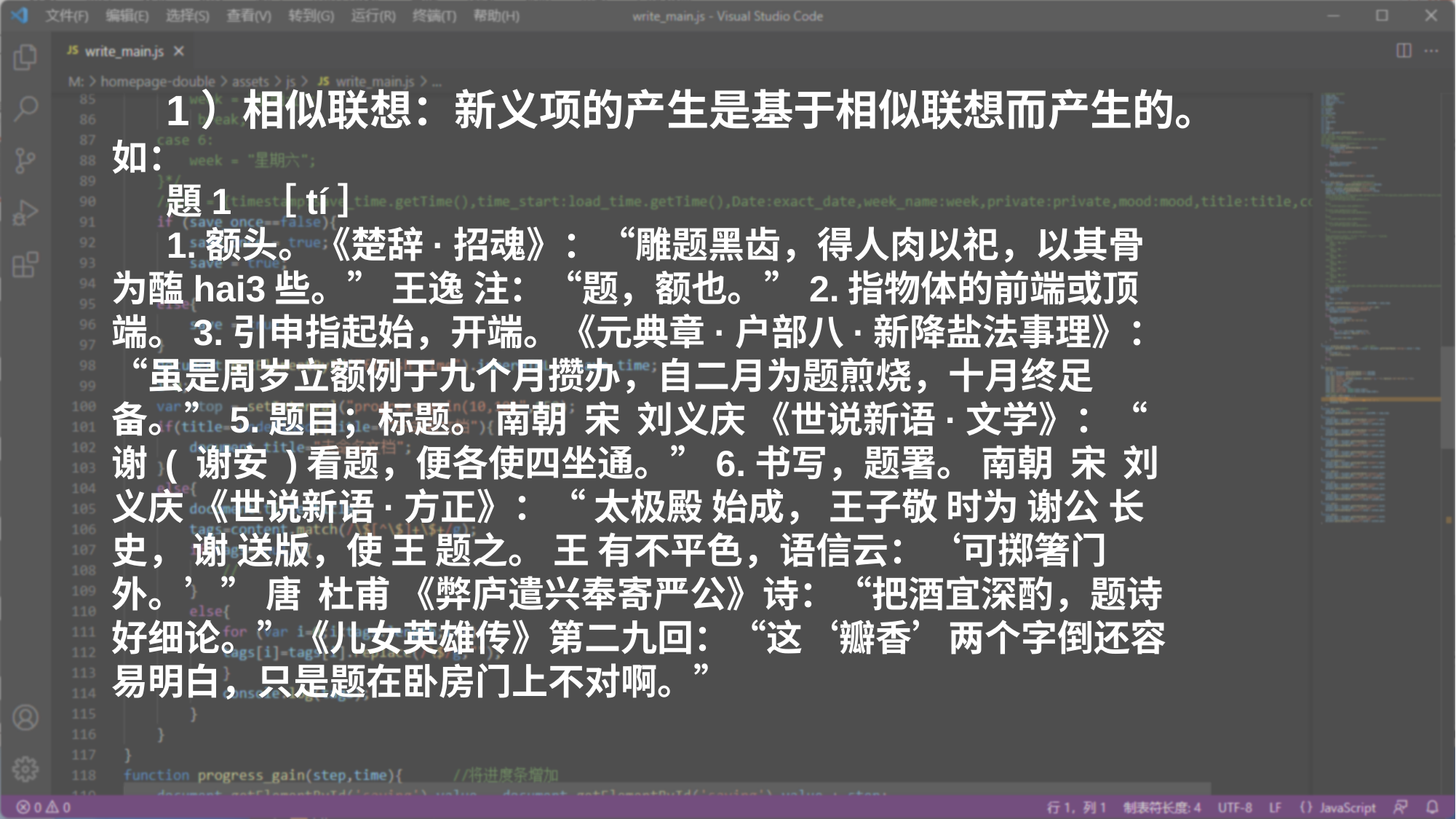

1）相似联想：新义项的产生是基于相似联想而产生的。如：
題1  ［tí］
1.额头。《楚辞·招魂》：“雕题黑齿，得人肉以祀，以其骨为醢hai3些。” 王逸 注：“题，额也。”2.指物体的前端或顶端。3.引申指起始，开端。《元典章·户部八·新降盐法事理》：“虽是周岁立额例于九个月攒办，自二月为题煎烧，十月终足备。”5.题目；标题。 南朝  宋  刘义庆 《世说新语·文学》：“ 谢 ( 谢安 )看题，便各使四坐通。”6.书写，题署。 南朝  宋  刘义庆 《世说新语·方正》：“ 太极殿 始成， 王子敬 时为 谢公 长史， 谢 送版，使 王 题之。 王 有不平色，语信云：‘可掷箸门外。’” 唐  杜甫 《弊庐遣兴奉寄严公》诗：“把酒宜深酌，题诗好细论。”《儿女英雄传》第二九回：“这‘瓣香’两个字倒还容易明白，只是题在卧房门上不对啊。”